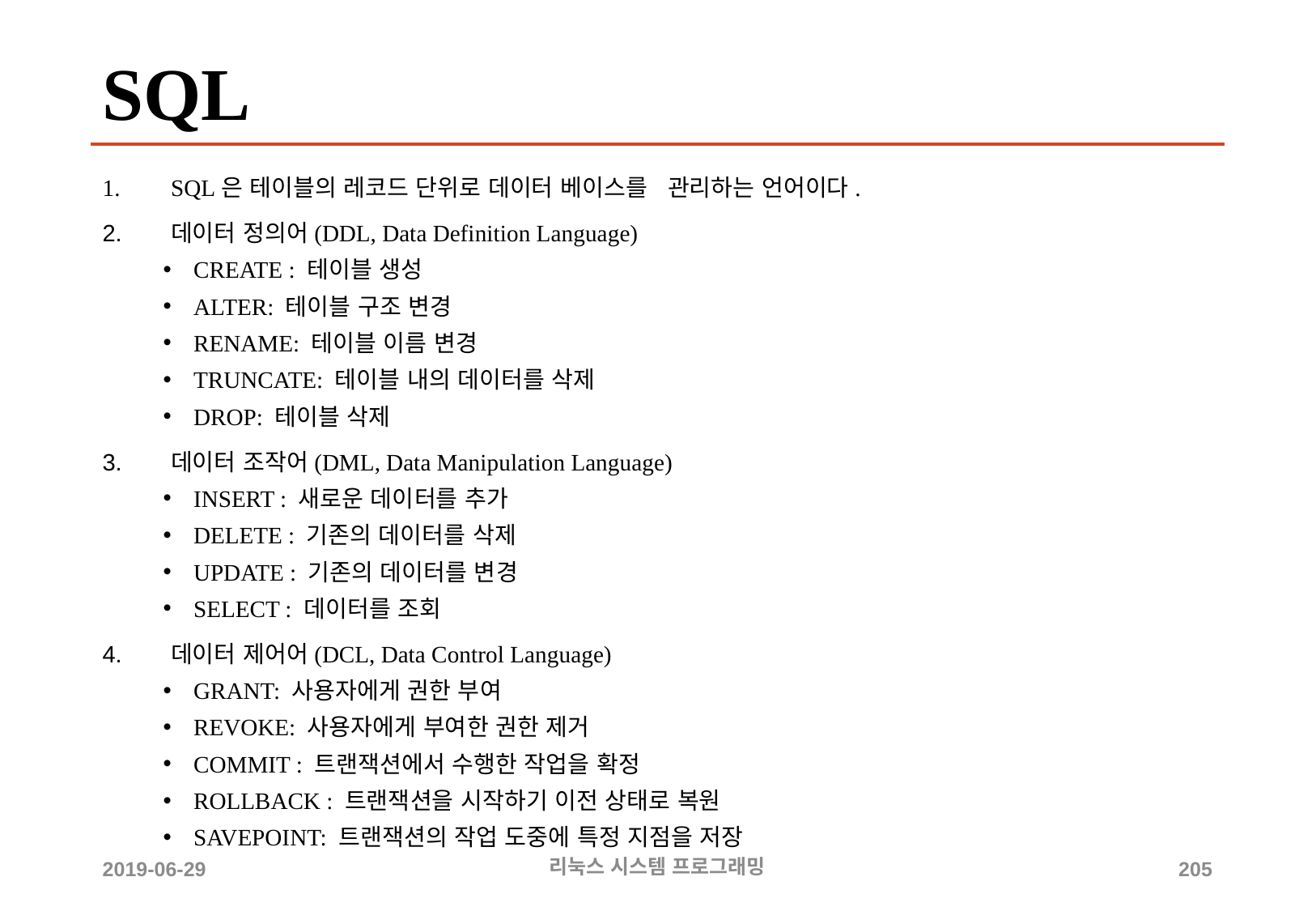

# SQL
SQL은 테이블의 레코드 단위로 데이터 베이스를   관리하는 언어이다.
데이터 정의어(DDL, Data Definition Language)
CREATE : 테이블 생성
ALTER: 테이블 구조 변경
RENAME: 테이블 이름 변경
TRUNCATE: 테이블 내의 데이터를 삭제
DROP: 테이블 삭제
데이터 조작어(DML, Data Manipulation Language)
INSERT : 새로운 데이터를 추가
DELETE : 기존의 데이터를 삭제
UPDATE : 기존의 데이터를 변경
SELECT : 데이터를 조회
데이터 제어어(DCL, Data Control Language)
GRANT: 사용자에게 권한 부여
REVOKE: 사용자에게 부여한 권한 제거
COMMIT : 트랜잭션에서 수행한 작업을 확정
ROLLBACK : 트랜잭션을 시작하기 이전 상태로 복원
SAVEPOINT: 트랜잭션의 작업 도중에 특정 지점을 저장
2019-06-29
리눅스 시스템 프로그래밍
205